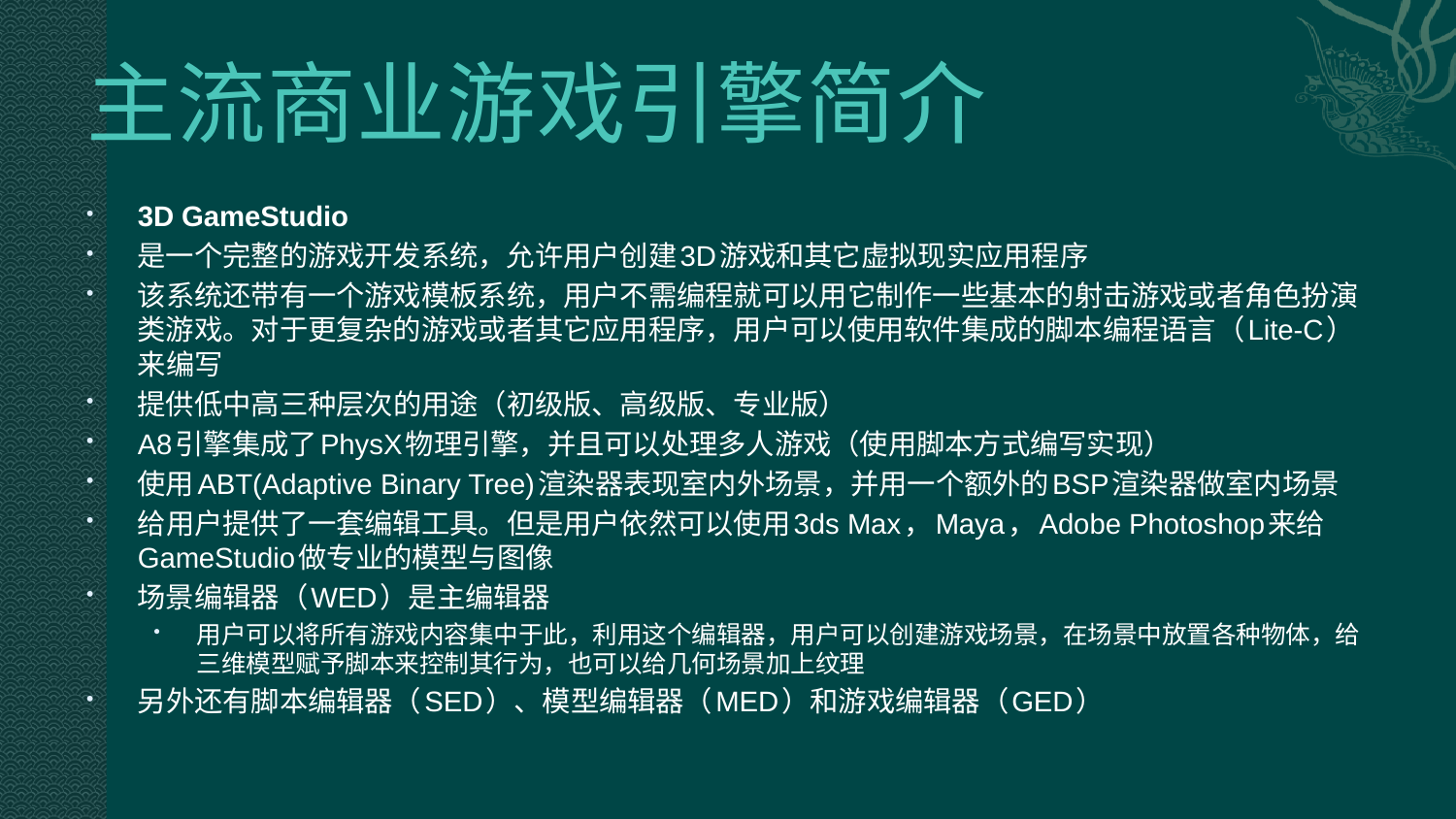

# 主流商业游戏引擎简介
3D GameStudio
是一个完整的游戏开发系统，允许用户创建3D游戏和其它虚拟现实应用程序
该系统还带有一个游戏模板系统，用户不需编程就可以用它制作一些基本的射击游戏或者角色扮演类游戏。对于更复杂的游戏或者其它应用程序，用户可以使用软件集成的脚本编程语言（Lite-C）来编写
提供低中高三种层次的用途（初级版、高级版、专业版）
A8引擎集成了PhysX物理引擎，并且可以处理多人游戏（使用脚本方式编写实现）
使用ABT(Adaptive Binary Tree)渲染器表现室内外场景，并用一个额外的BSP渲染器做室内场景
给用户提供了一套编辑工具。但是用户依然可以使用3ds Max，Maya，Adobe Photoshop来给GameStudio做专业的模型与图像
场景编辑器（WED）是主编辑器
用户可以将所有游戏内容集中于此，利用这个编辑器，用户可以创建游戏场景，在场景中放置各种物体，给三维模型赋予脚本来控制其行为，也可以给几何场景加上纹理
另外还有脚本编辑器（SED）、模型编辑器（MED）和游戏编辑器（GED）